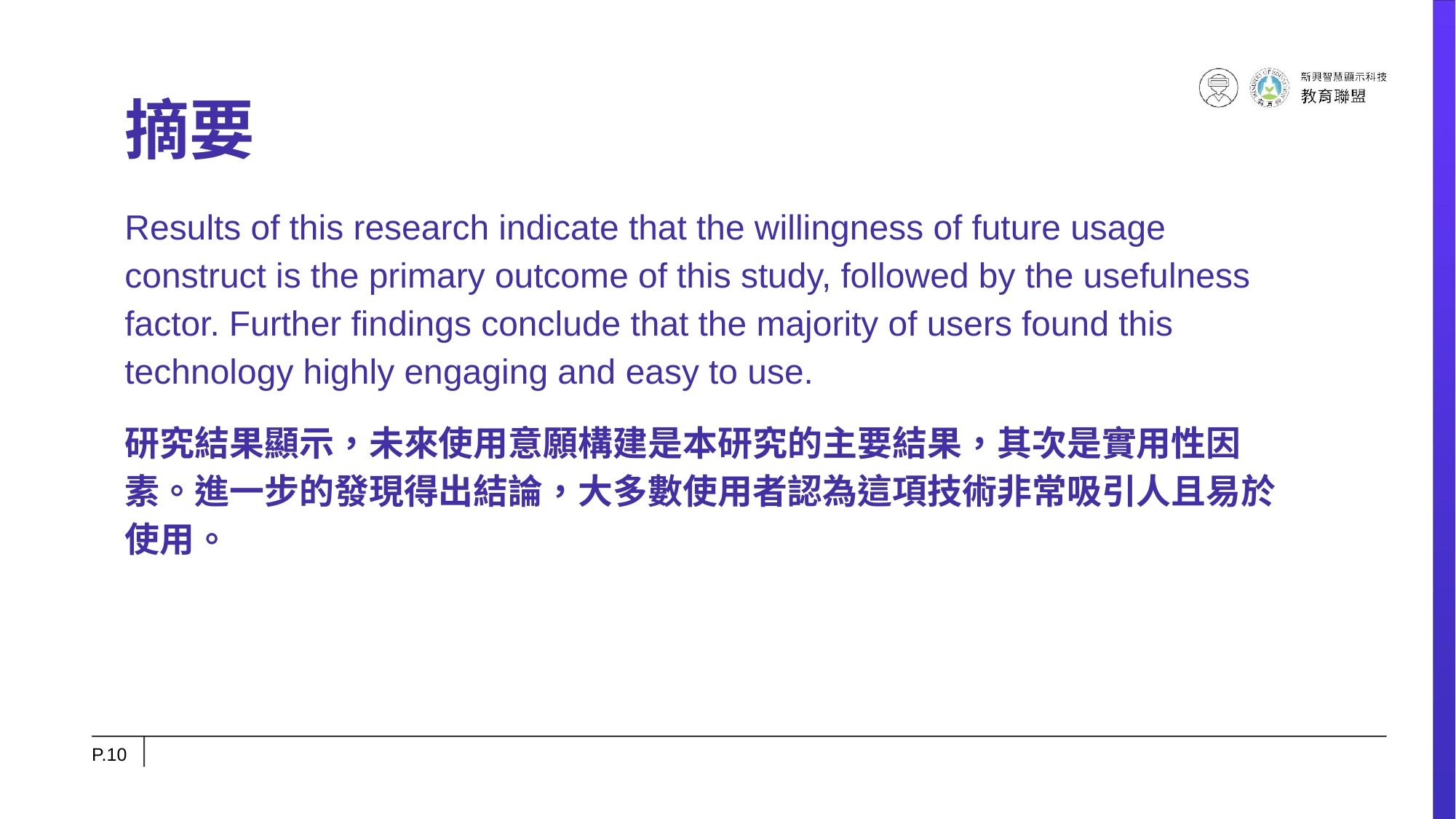

摘要
Results of this research indicate that the willingness of future usage construct is the primary outcome of this study, followed by the usefulness factor. Further findings conclude that the majority of users found this technology highly engaging and easy to use.
研究結果顯示，未來使用意願構建是本研究的主要結果，其次是實用性因素。進一步的發現得出結論，大多數使用者認為這項技術非常吸引人且易於使用。

P.10